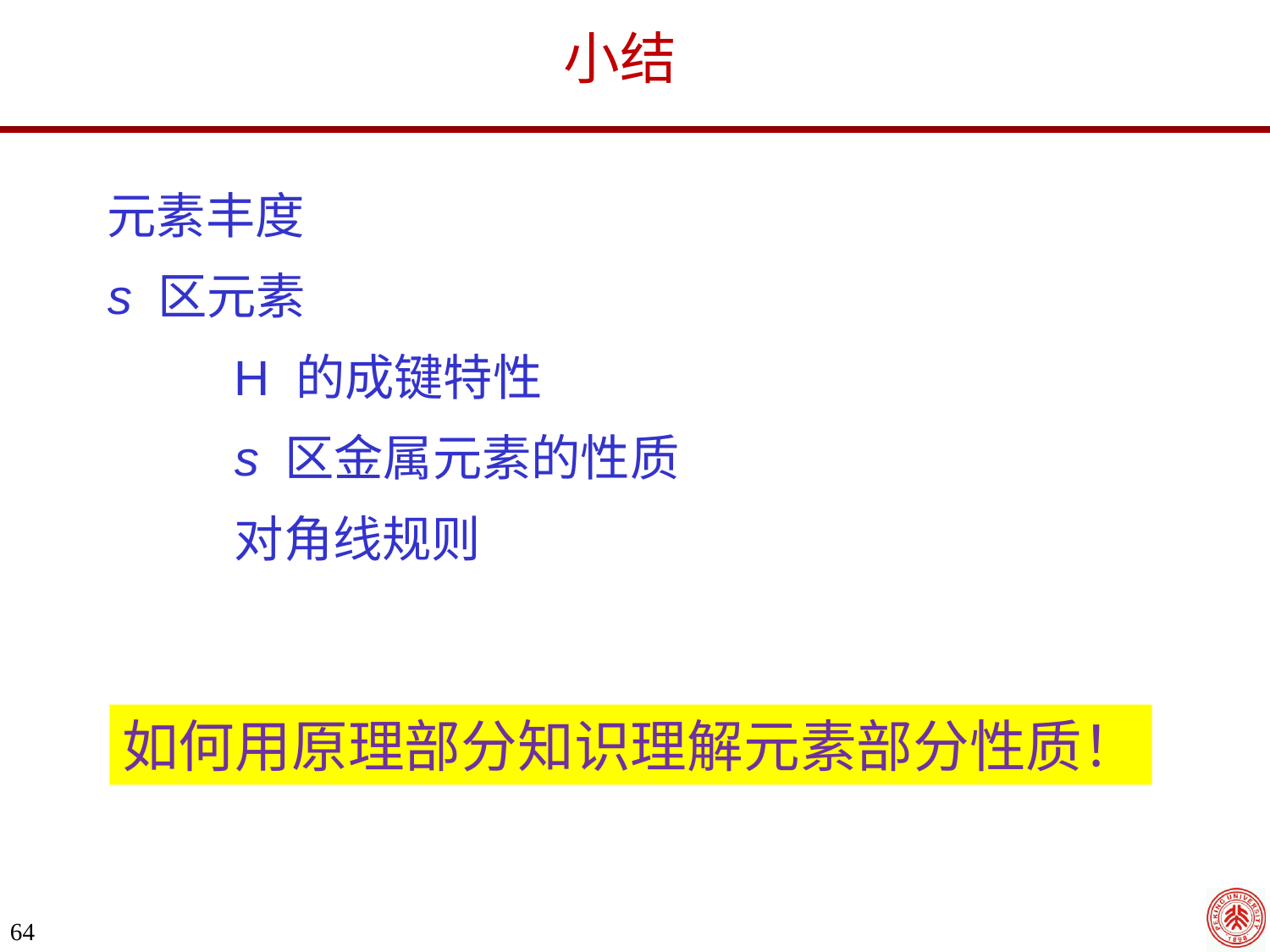

小结

元素丰度
s 区元素
	H 的成键特性
	s 区金属元素的性质
	对角线规则
如何用原理部分知识理解元素部分性质！
64